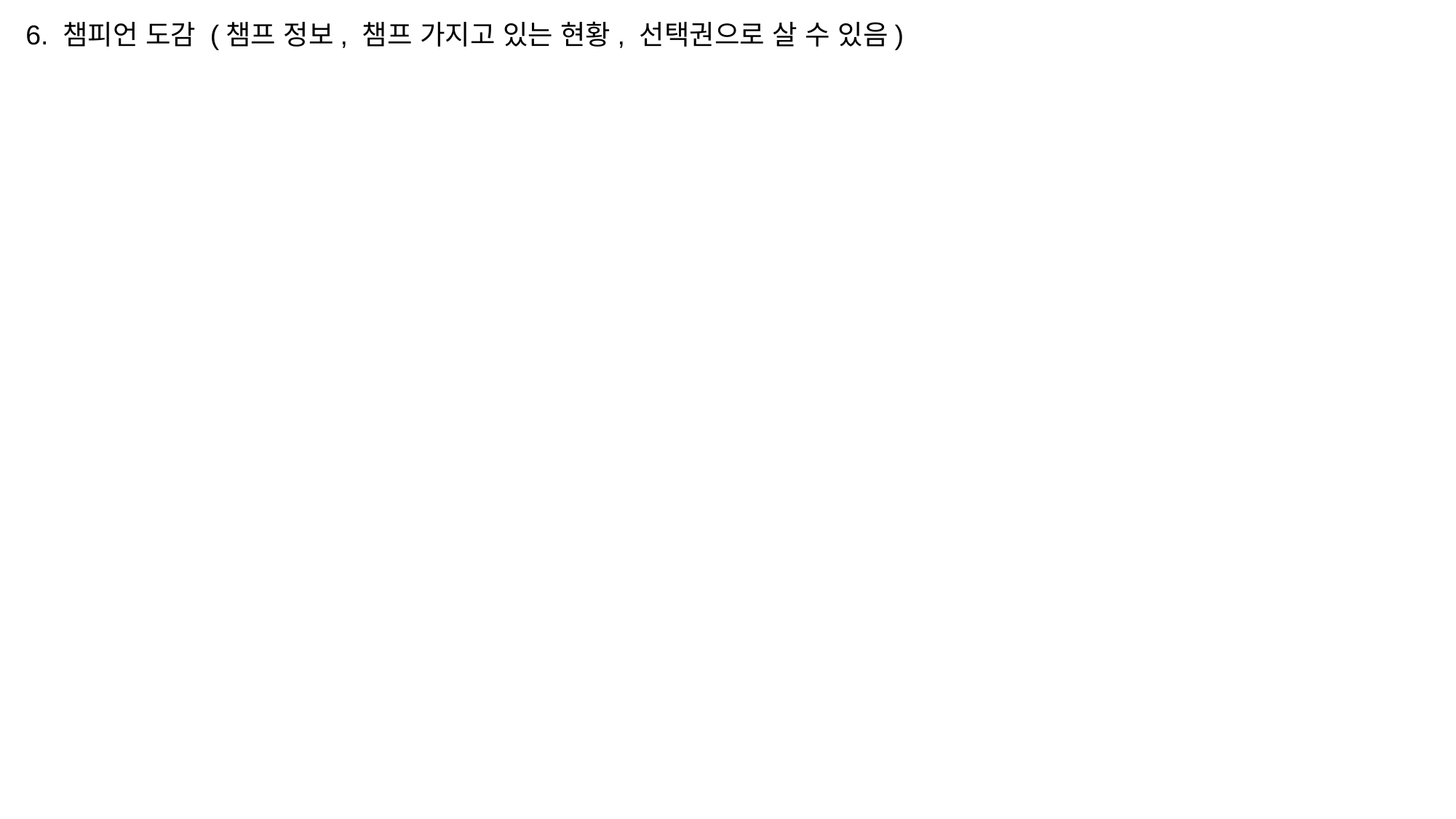

6. 챔피언 도감 (챔프 정보, 챔프 가지고 있는 현황, 선택권으로 살 수 있음)